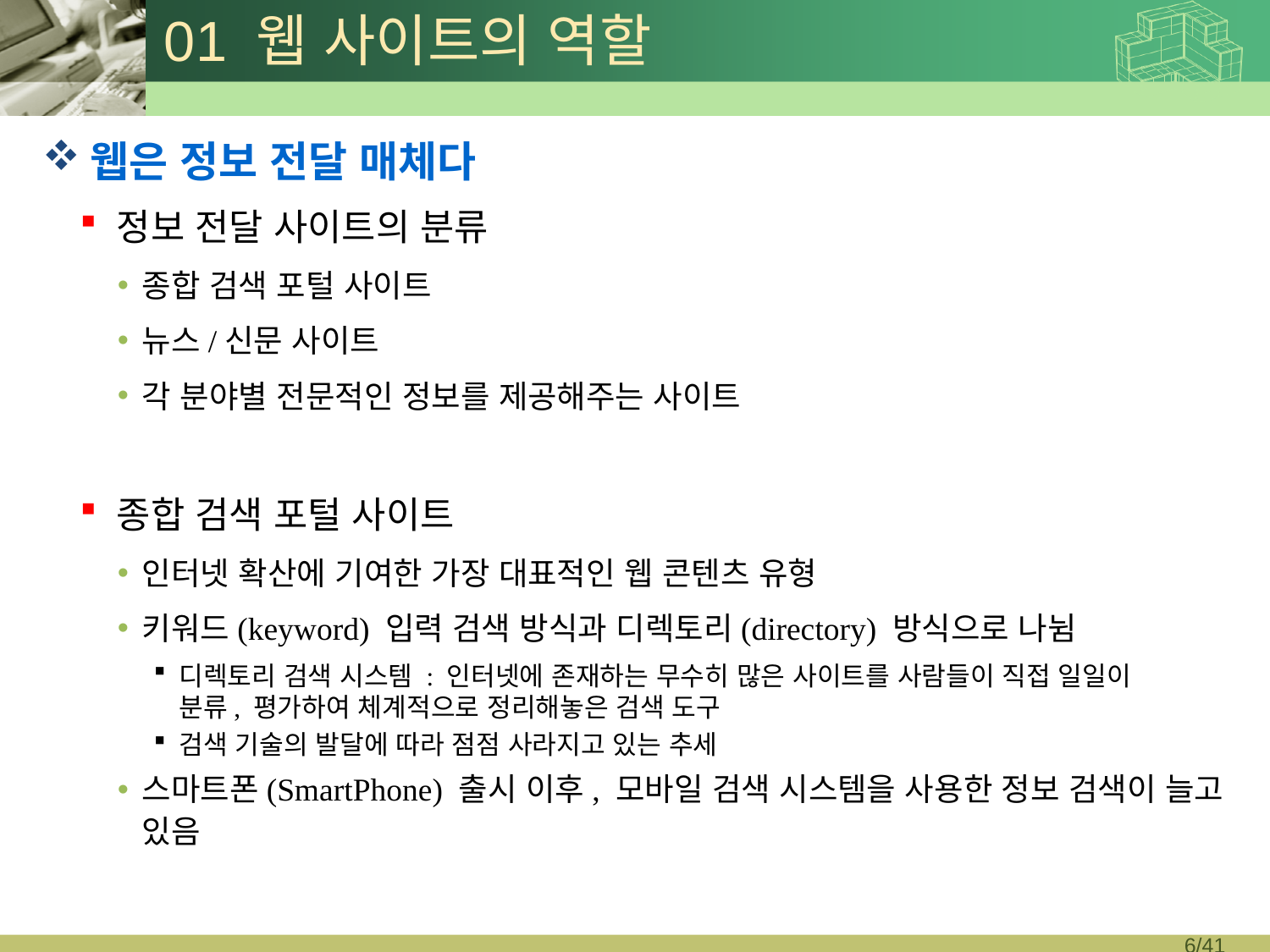

# 01 웹 사이트의 역할
웹은 정보 전달 매체다
정보 전달 사이트의 분류
종합 검색 포털 사이트
뉴스/신문 사이트
각 분야별 전문적인 정보를 제공해주는 사이트

종합 검색 포털 사이트
인터넷 확산에 기여한 가장 대표적인 웹 콘텐츠 유형
키워드(keyword) 입력 검색 방식과 디렉토리(directory) 방식으로 나뉨
디렉토리 검색 시스템 : 인터넷에 존재하는 무수히 많은 사이트를 사람들이 직접 일일이
분류, 평가하여 체계적으로 정리해놓은 검색 도구
검색 기술의 발달에 따라 점점 사라지고 있는 추세
스마트폰(SmartPhone) 출시 이후, 모바일 검색 시스템을 사용한 정보 검색이 늘고 있음